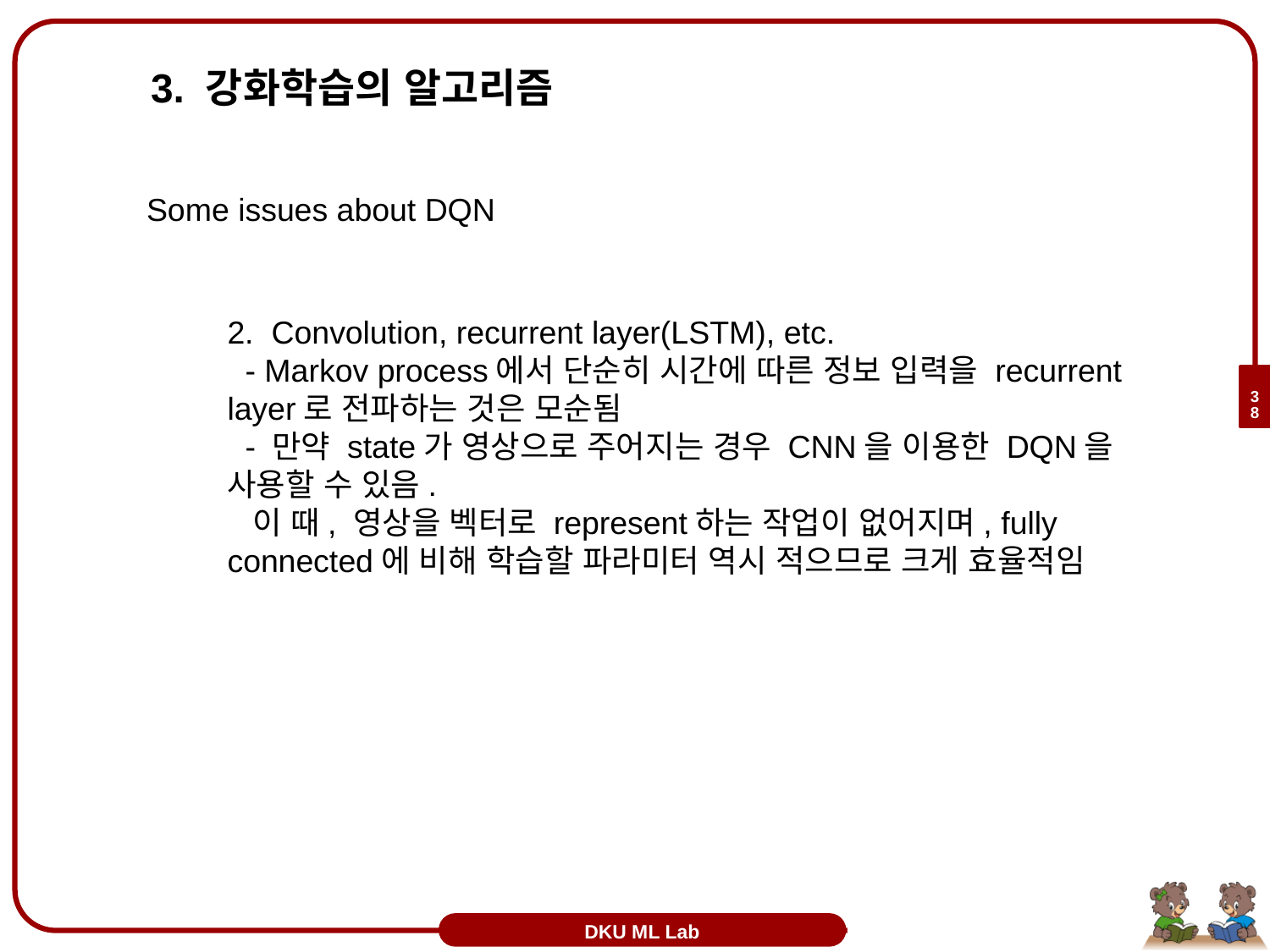

# 3. 강화학습의 알고리즘
Some issues about DQN
2.  Convolution, recurrent layer(LSTM), etc.
  - Markov process에서 단순히 시간에 따른 정보 입력을 recurrent layer로 전파하는 것은 모순됨
  - 만약 state가 영상으로 주어지는 경우 CNN을 이용한 DQN을 사용할 수 있음.
  이 때, 영상을 벡터로 represent하는 작업이 없어지며, fully connected에 비해 학습할 파라미터 역시 적으므로 크게 효율적임
38
DKU ML Lab